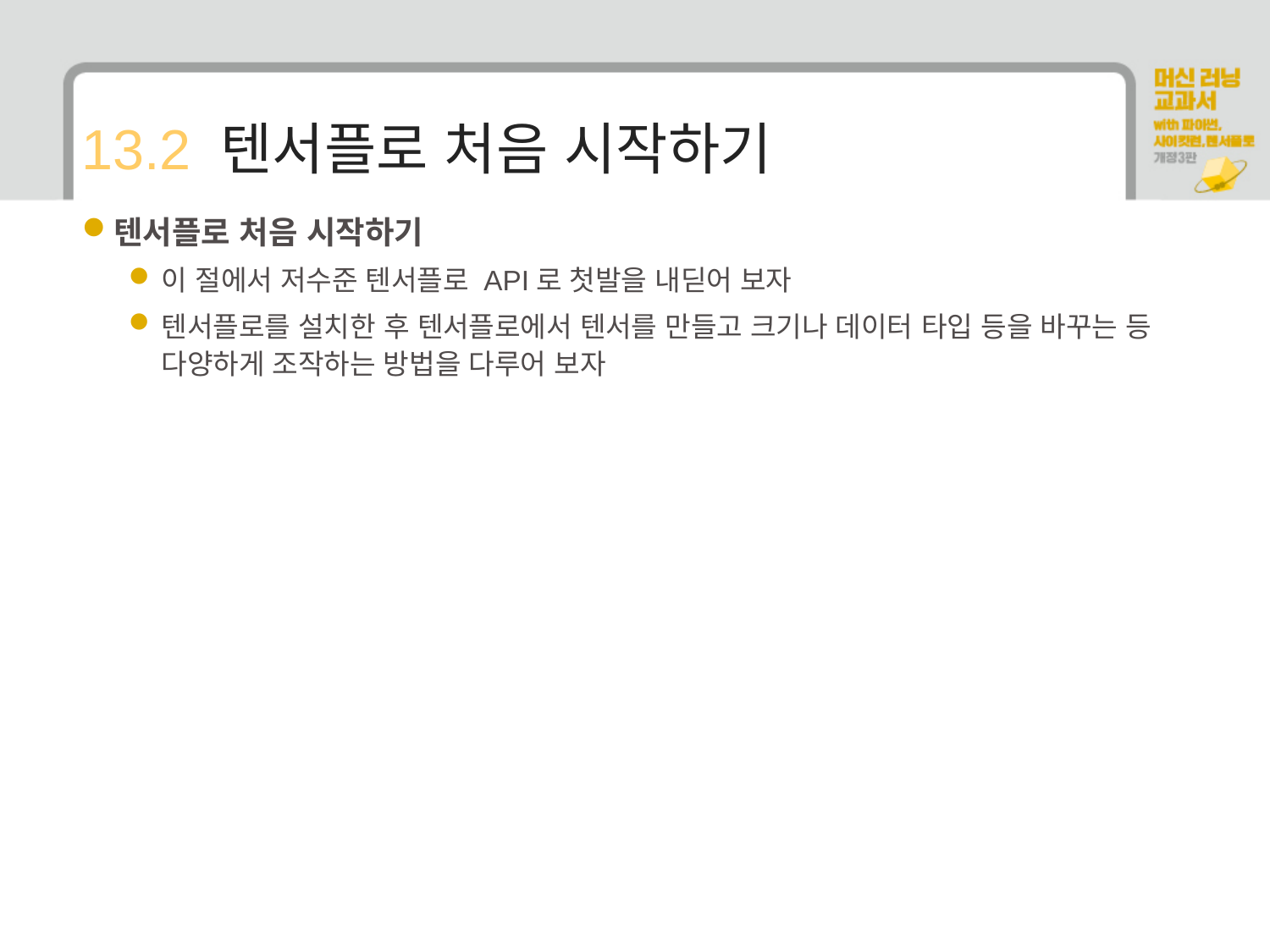

# 13.2 텐서플로 처음 시작하기
텐서플로 처음 시작하기
이 절에서 저수준 텐서플로 API로 첫발을 내딛어 보자
텐서플로를 설치한 후 텐서플로에서 텐서를 만들고 크기나 데이터 타입 등을 바꾸는 등 다양하게 조작하는 방법을 다루어 보자